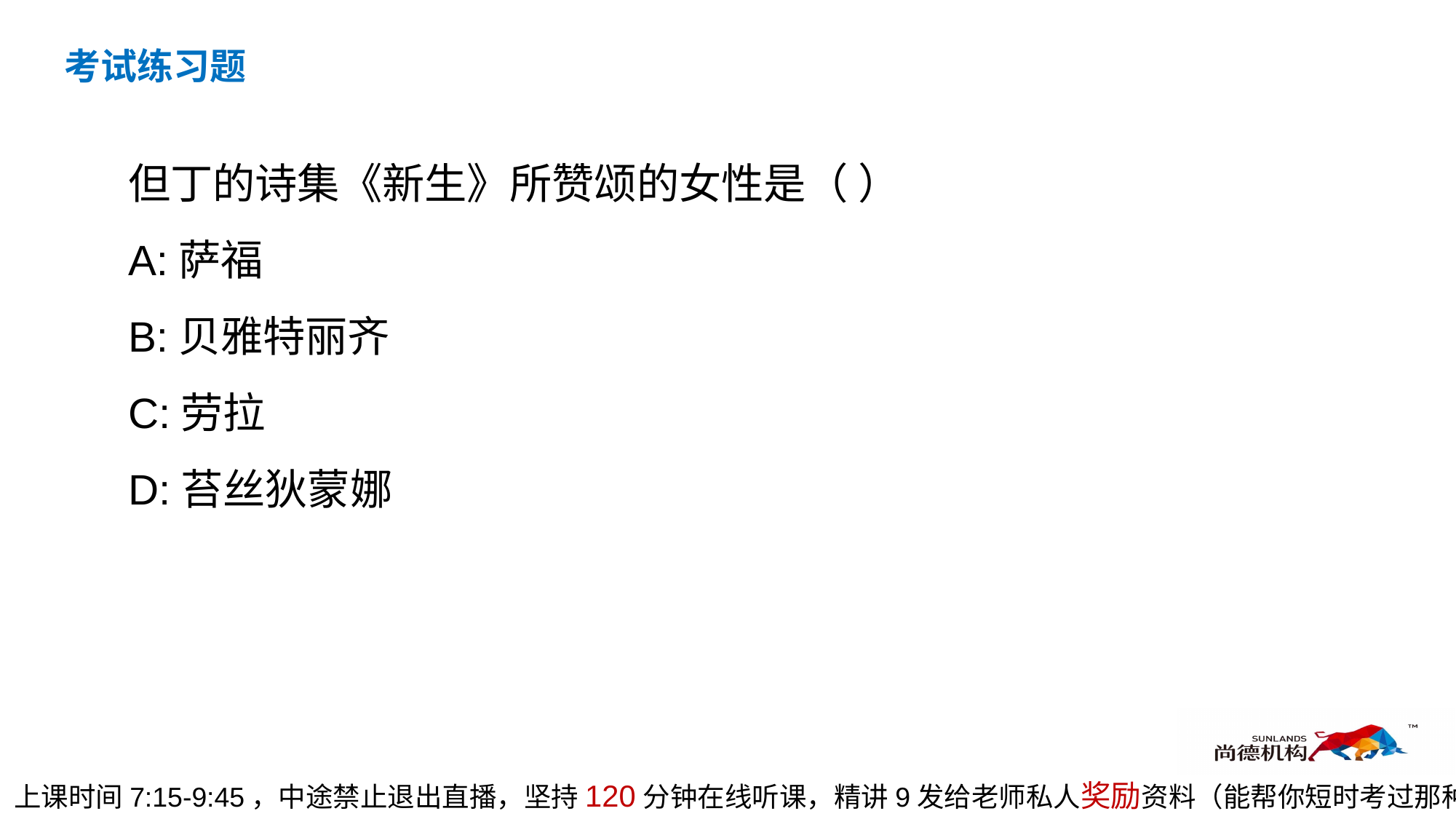

考试练习题
但丁的诗集《新生》所赞颂的女性是（ ）
A:萨福
B:贝雅特丽齐
C:劳拉
D:苔丝狄蒙娜